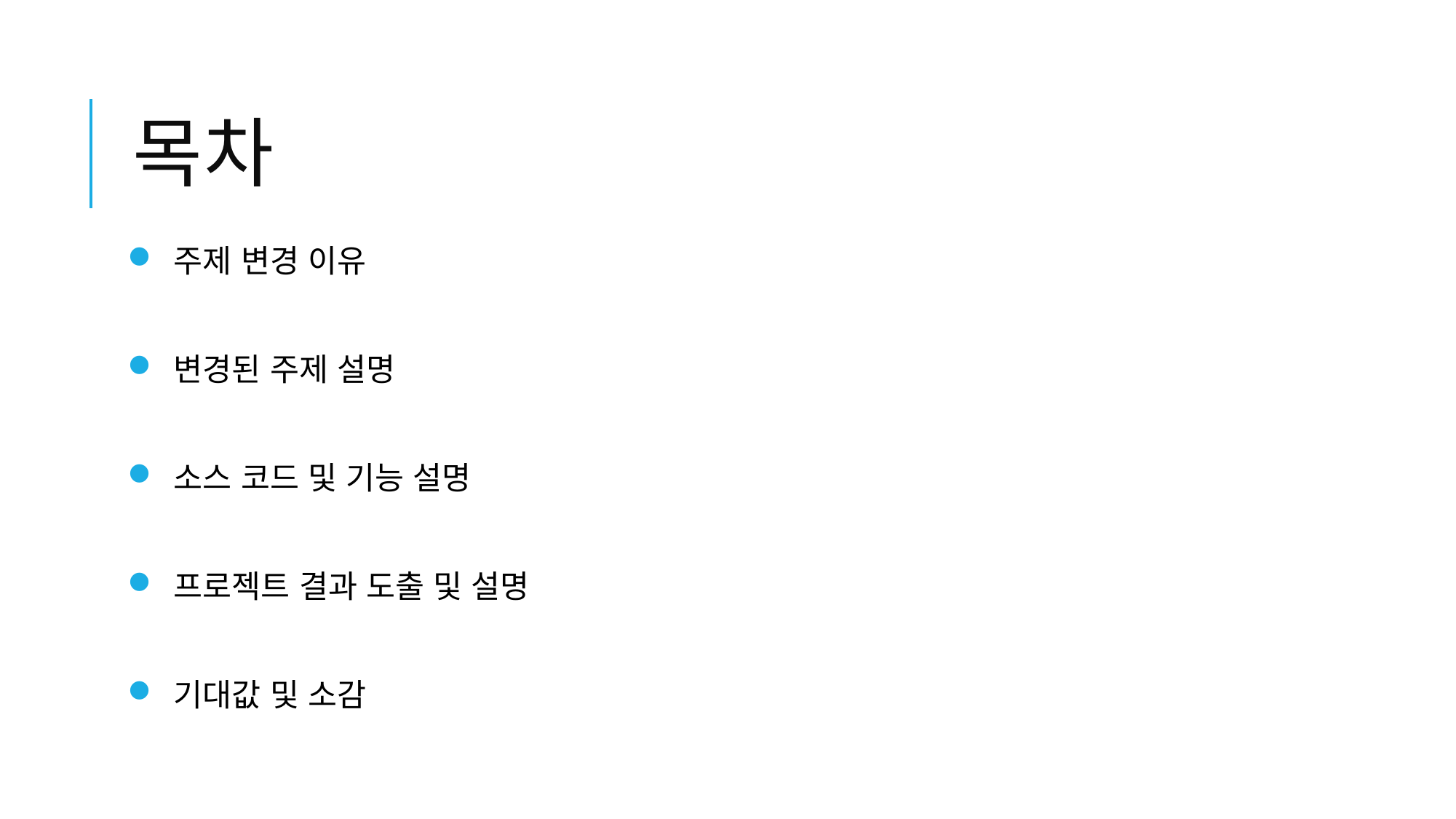

# 목차
 주제 변경 이유

 변경된 주제 설명

 소스 코드 및 기능 설명

 프로젝트 결과 도출 및 설명

 기대값 및 소감